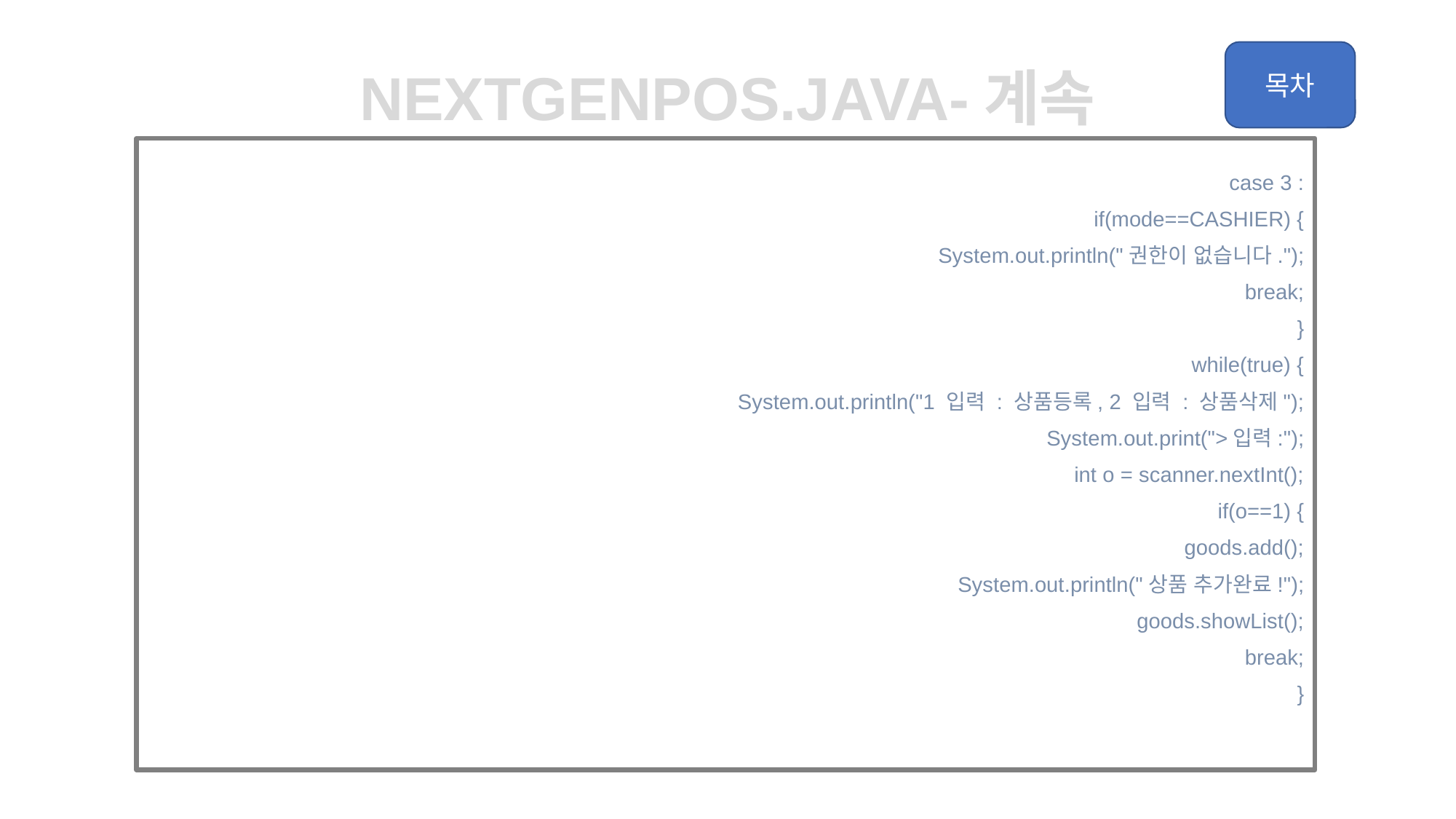

Nextgenpos.java-계속

			case 3 :
				if(mode==CASHIER) {
					System.out.println("권한이 없습니다.");
					break;
				}
				while(true) {
					System.out.println("1 입력 : 상품등록, 2 입력 : 상품삭제");
					System.out.print(">입력:");
					int o = scanner.nextInt();
					if(o==1) {
						goods.add();
						System.out.println("상품 추가완료!");
						goods.showList();
						break;
					}